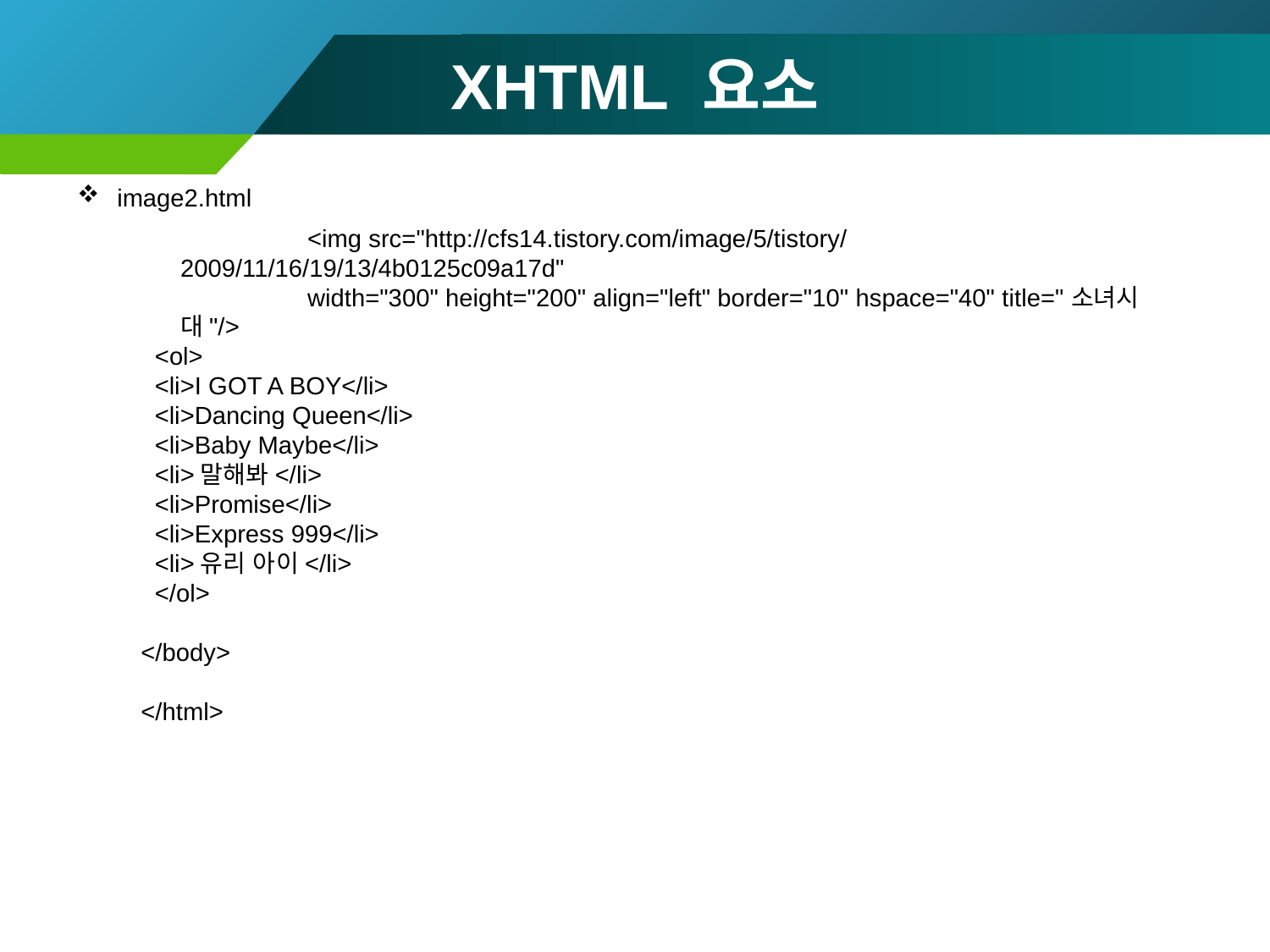

# XHTML 요소
image2.html
    		<img src="http://cfs14.tistory.com/image/5/tistory/2009/11/16/19/13/4b0125c09a17d"
    		width="300" height="200" align="left" border="10" hspace="40" title="소녀시대"/>
  <ol>
  <li>I GOT A BOY</li>
  <li>Dancing Queen</li>
  <li>Baby Maybe</li>
  <li>말해봐</li>
  <li>Promise</li>
  <li>Express 999</li>
  <li>유리 아이</li>
  </ol>

</body>

</html>
70